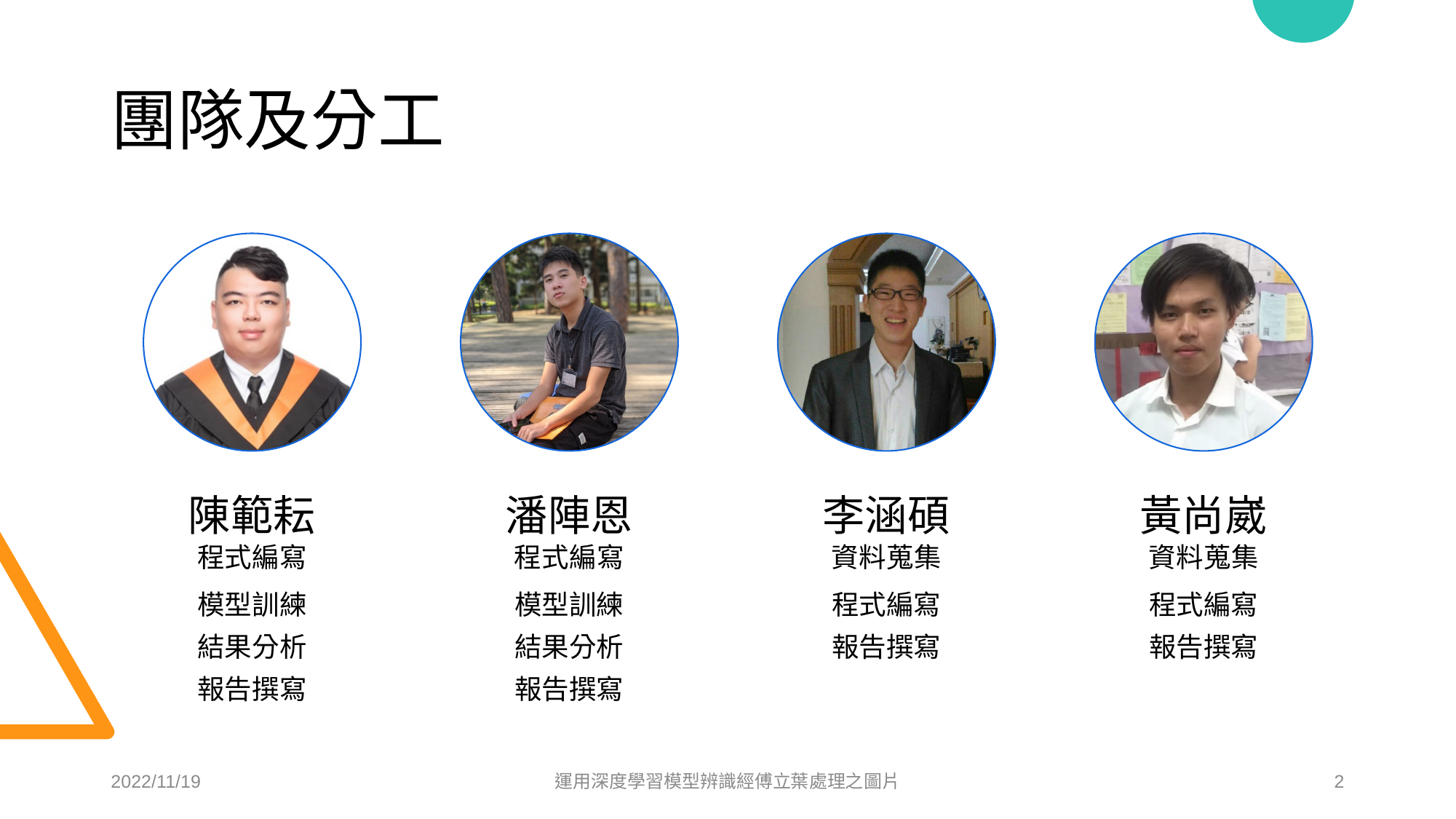

# 團隊及分工

陳範耘
程式編寫
模型訓練
結果分析
報告撰寫
潘陣恩
程式編寫
模型訓練
結果分析
報告撰寫
李涵碩
資料蒐集
程式編寫
報告撰寫
黃尚崴
資料蒐集
程式編寫
報告撰寫

2022/11/19
運用深度學習模型辨識經傅立葉處理之圖片
2